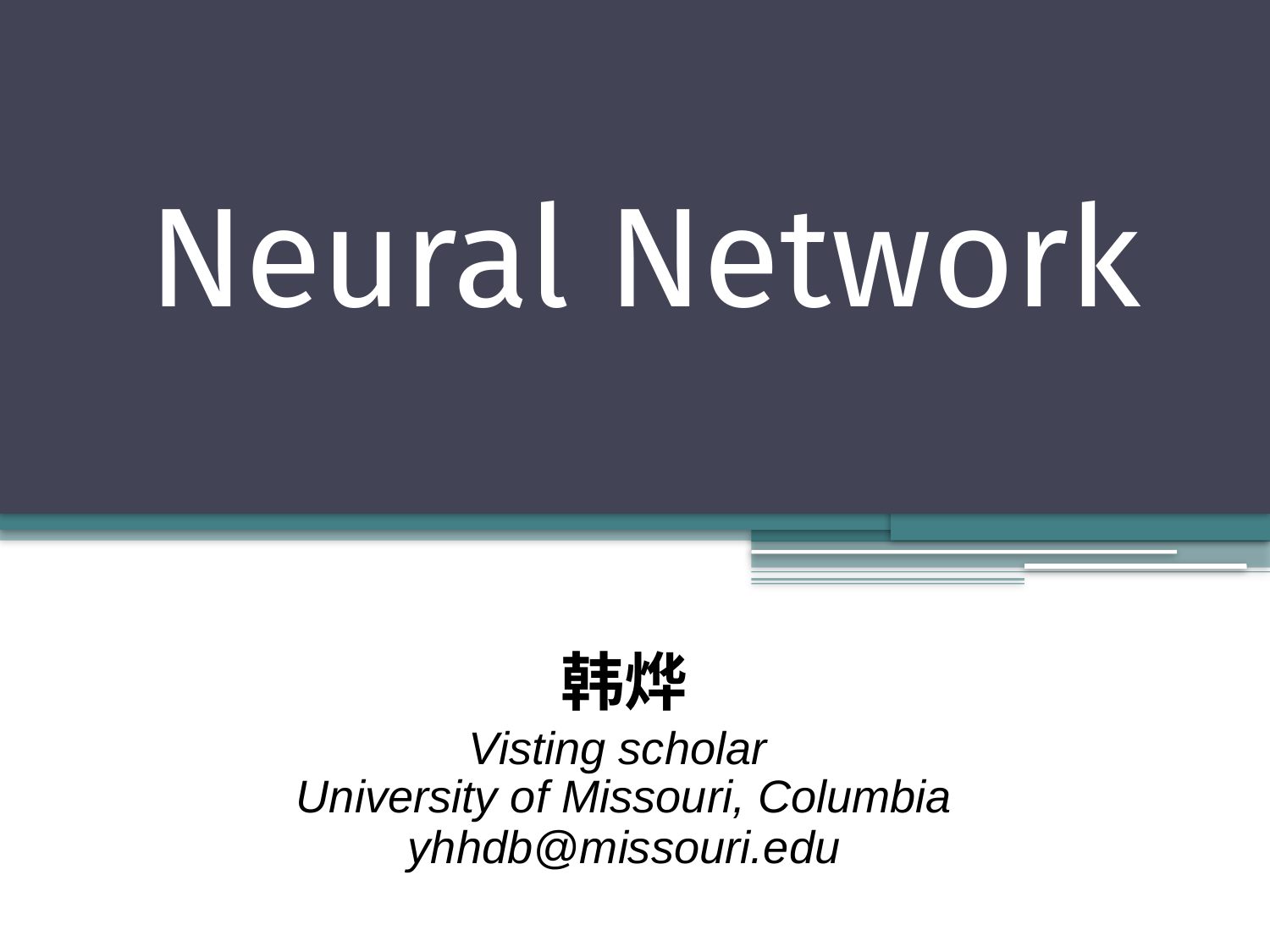

# Neural Network

韩烨

Visting scholar
University of Missouri, Columbia
yhhdb@missouri.edu